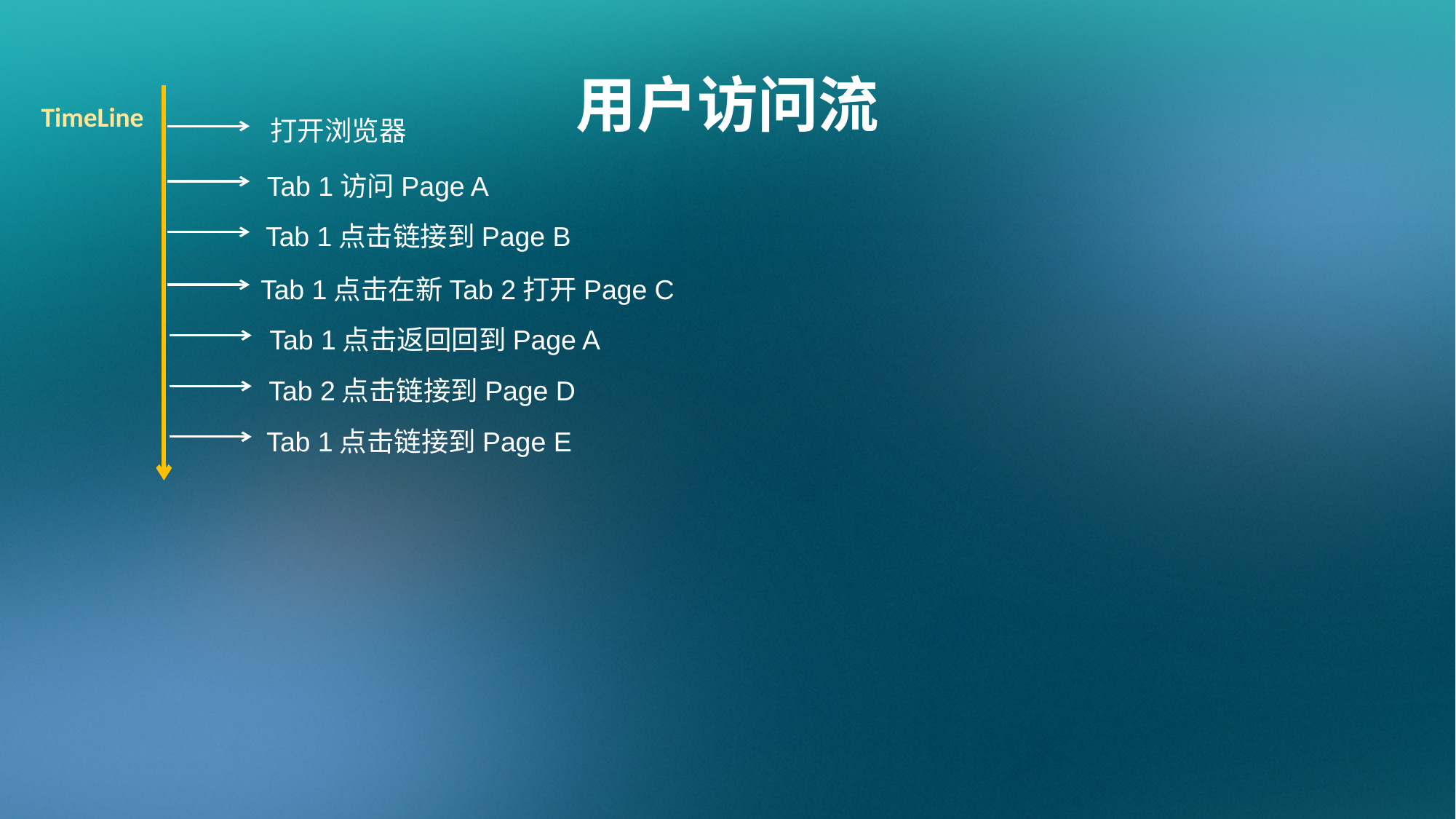

用户访问流
TimeLine
打开浏览器
Tab 1访问Page A
Tab 1点击链接到Page B
Tab 1点击在新Tab 2打开Page C
Tab 1点击返回回到Page A
Tab 2点击链接到Page D
Tab 1点击链接到Page E